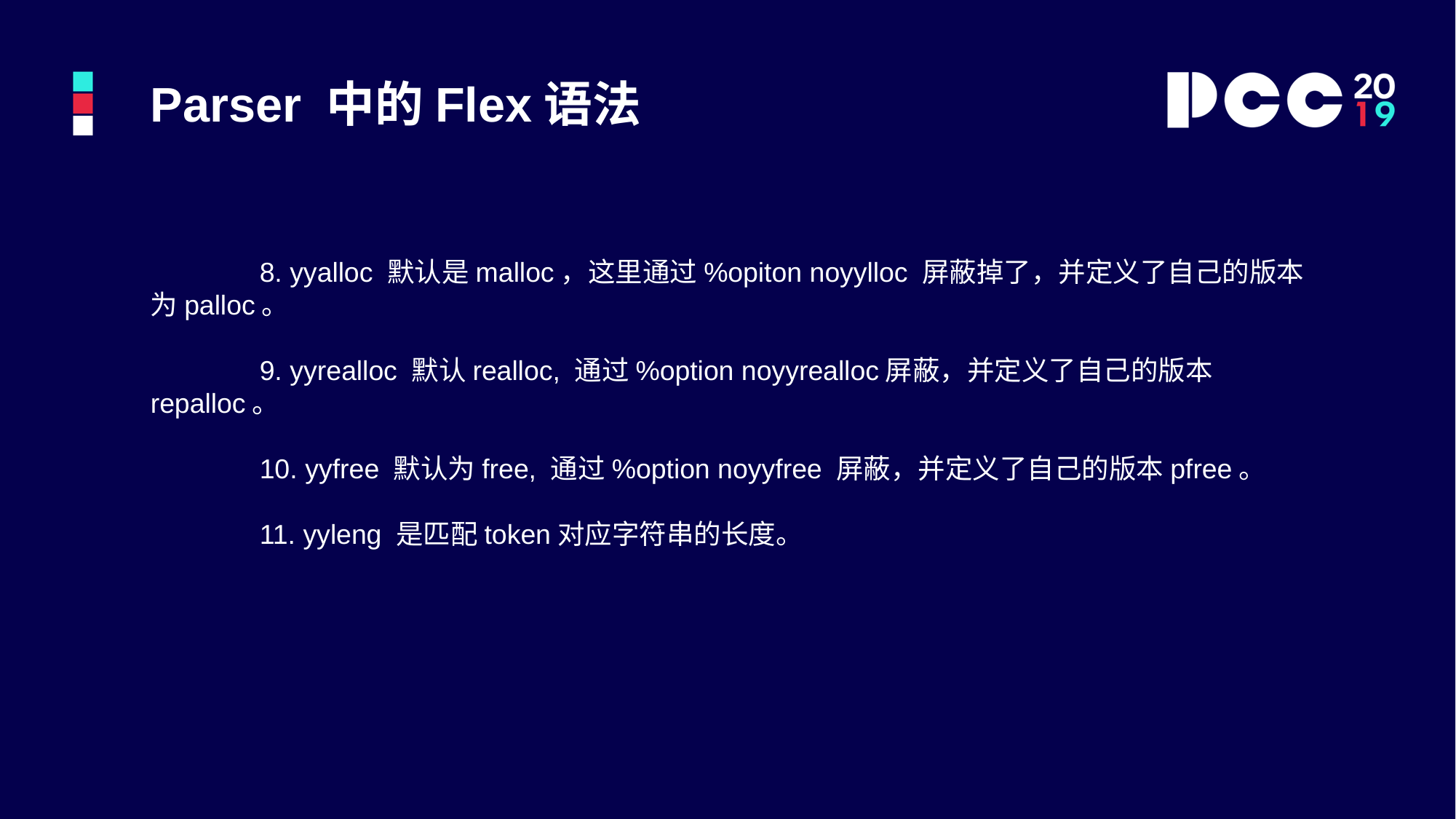

Parser 中的Flex语法
	8. yyalloc 默认是malloc，这里通过%opiton noyylloc 屏蔽掉了，并定义了自己的版本为palloc。

	9. yyrealloc 默认realloc, 通过%option noyyrealloc屏蔽，并定义了自己的版本 repalloc。

	10. yyfree 默认为free, 通过%option noyyfree 屏蔽，并定义了自己的版本pfree。

	11. yyleng 是匹配token对应字符串的长度。